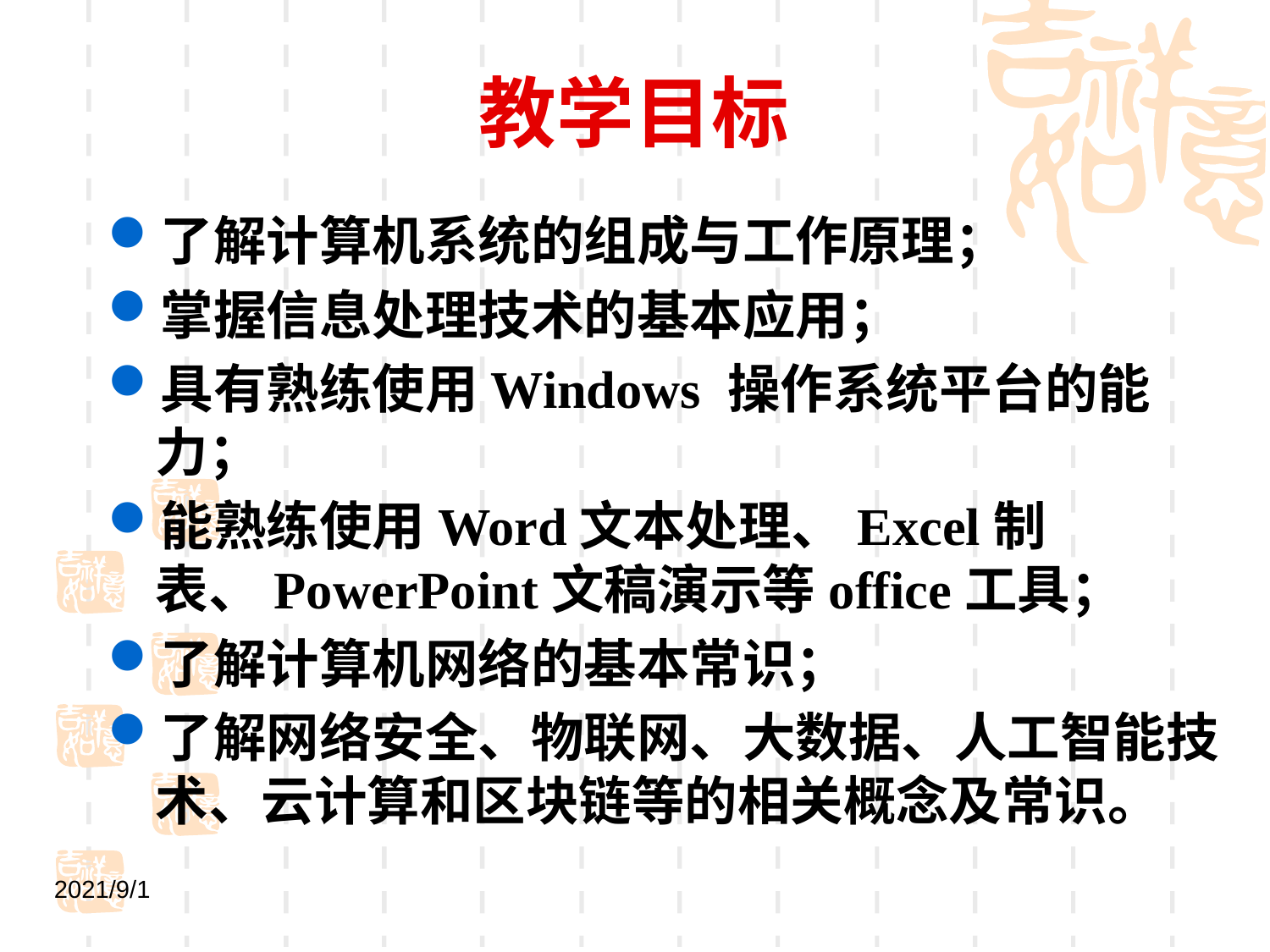

# 教学目标
了解计算机系统的组成与工作原理；
掌握信息处理技术的基本应用；
具有熟练使用Windows 操作系统平台的能力；
能熟练使用Word文本处理、Excel制表、PowerPoint文稿演示等office工具；
了解计算机网络的基本常识；
了解网络安全、物联网、大数据、人工智能技术、云计算和区块链等的相关概念及常识。
2021/9/1